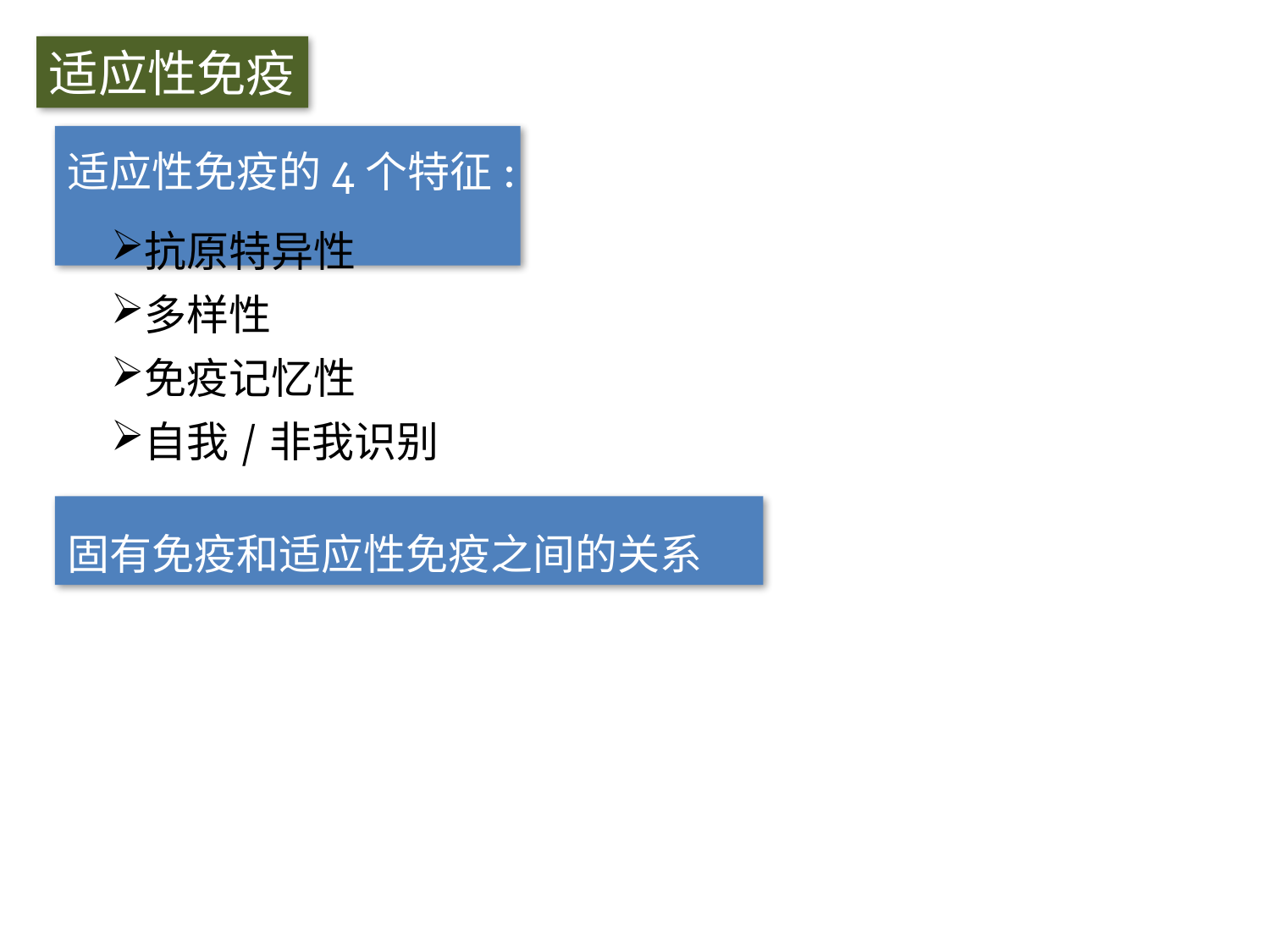

适应性免疫
适应性免疫的4个特征:
抗原特异性
多样性
免疫记忆性
自我/非我识别
固有免疫和适应性免疫之间的关系